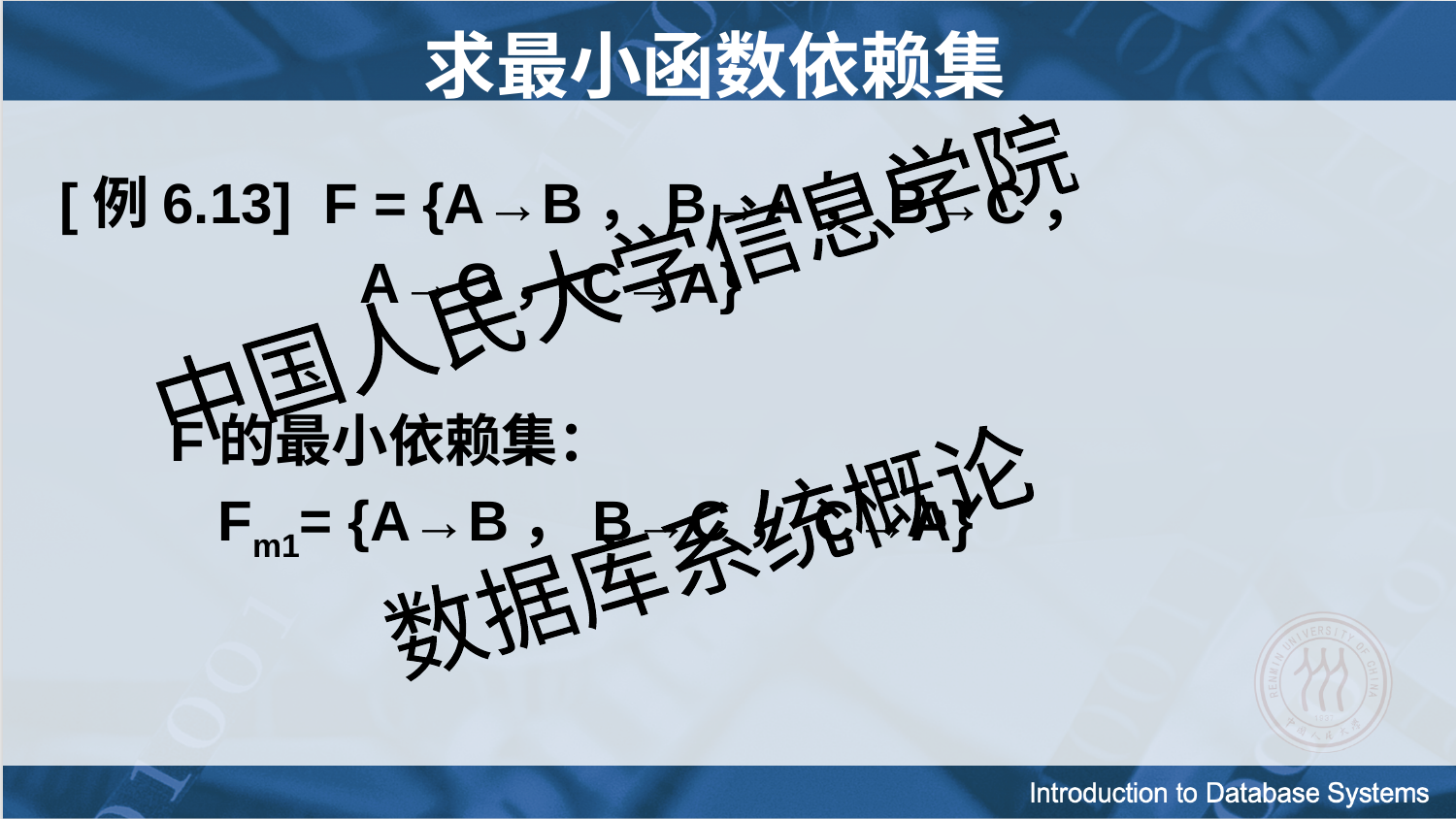

# 求最小函数依赖集
[例6.13]  F = {A→B，B→A，B→C，
                   A→C，C→A}

       F的最小依赖集：
          Fm1= {A→B，B→C，C→A}